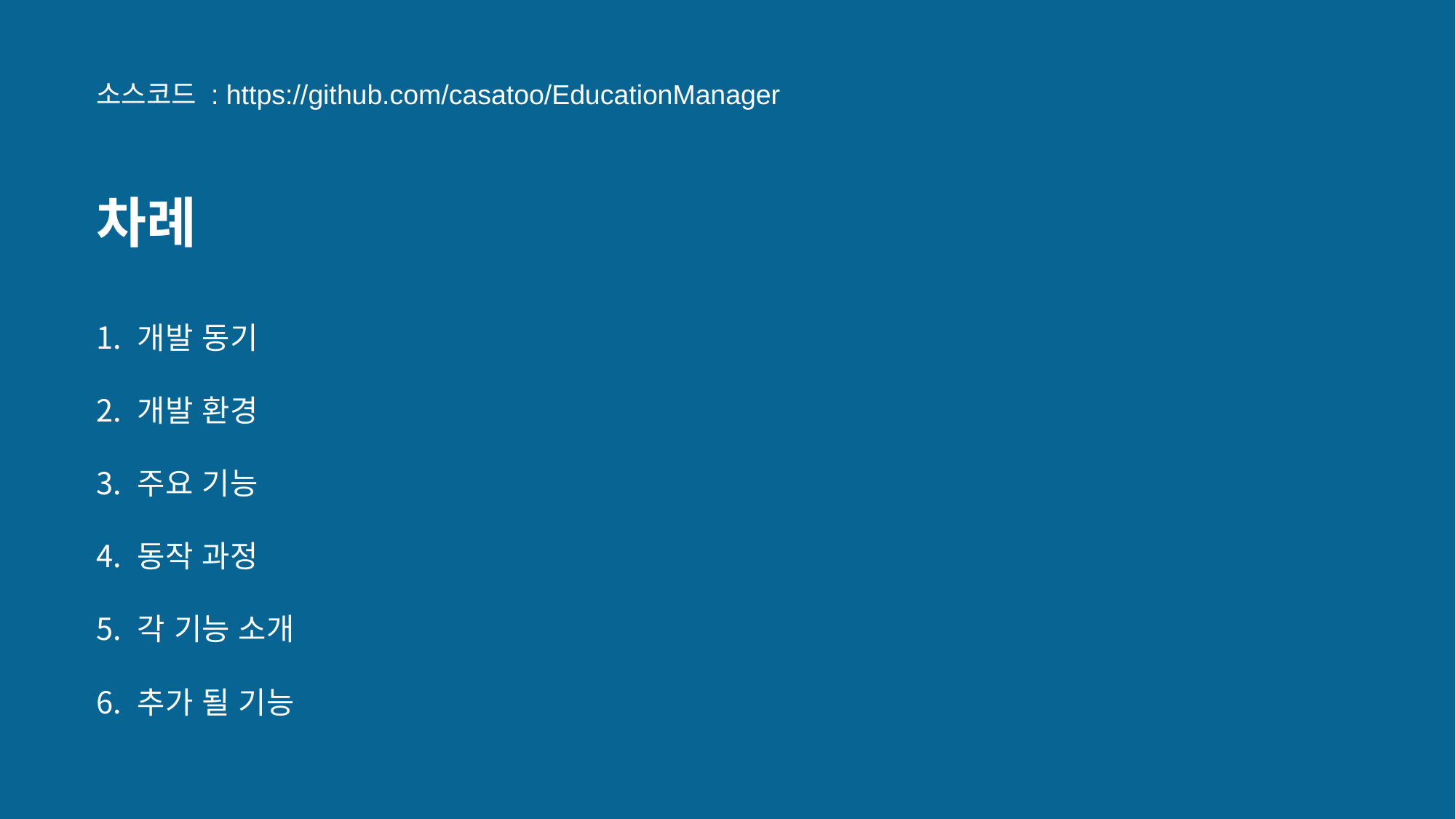

소스코드 : https://github.com/casatoo/EducationManager
차례

개발 동기

개발 환경

주요 기능

동작 과정

각 기능 소개

추가 될 기능